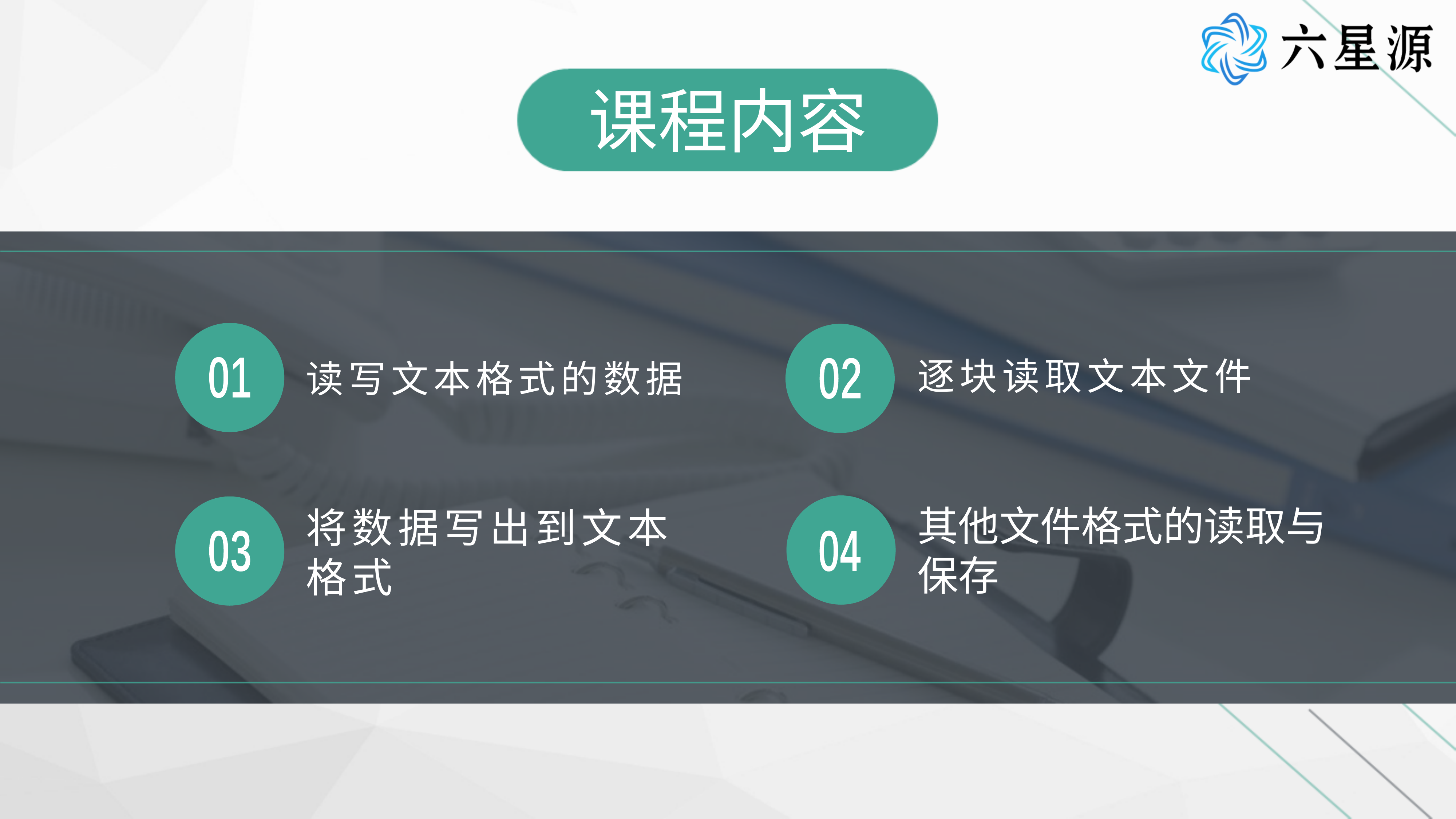

课程内容

读写文本格式的数据

逐块读取文本文件

其他文件格式的读取与保存

将数据写出到文本格式